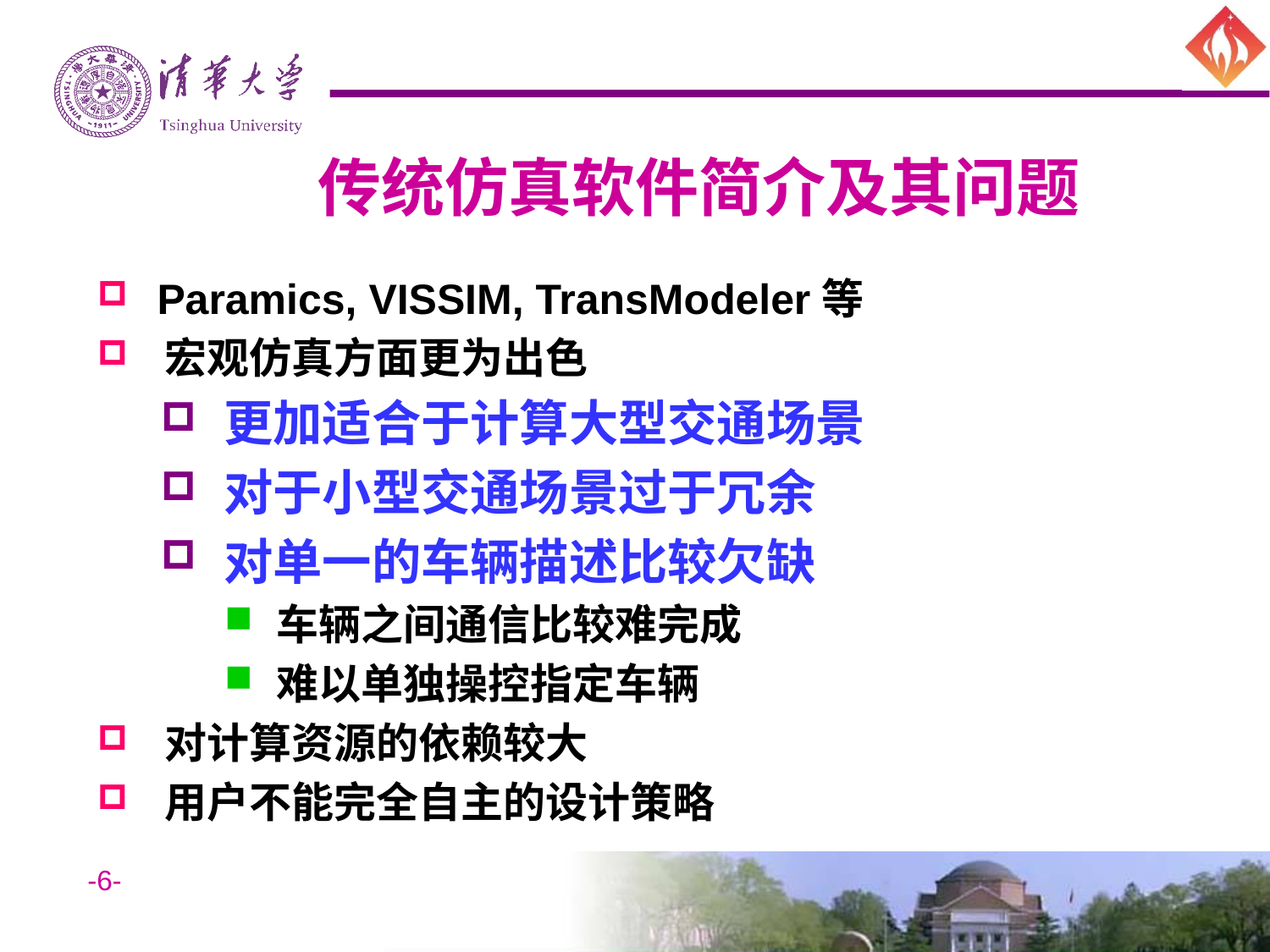

# 传统仿真软件简介及其问题
 Paramics, VISSIM, TransModeler等
 宏观仿真方面更为出色
 更加适合于计算大型交通场景
 对于小型交通场景过于冗余
 对单一的车辆描述比较欠缺
 车辆之间通信比较难完成
 难以单独操控指定车辆
 对计算资源的依赖较大
 用户不能完全自主的设计策略